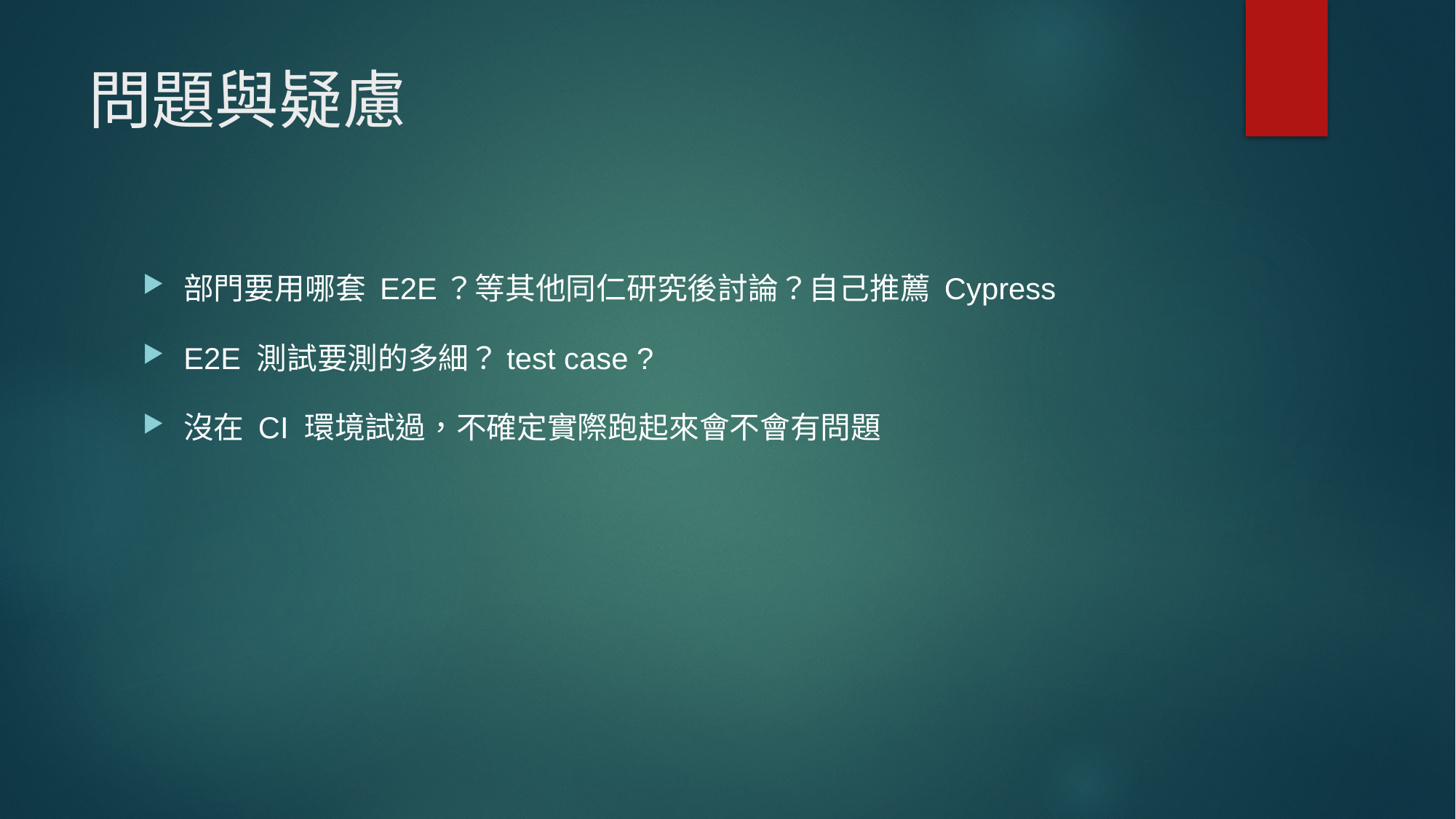

# 問題與疑慮
部門要用哪套 E2E？等其他同仁研究後討論？自己推薦 Cypress
E2E 測試要測的多細？test case ?
沒在 CI 環境試過，不確定實際跑起來會不會有問題